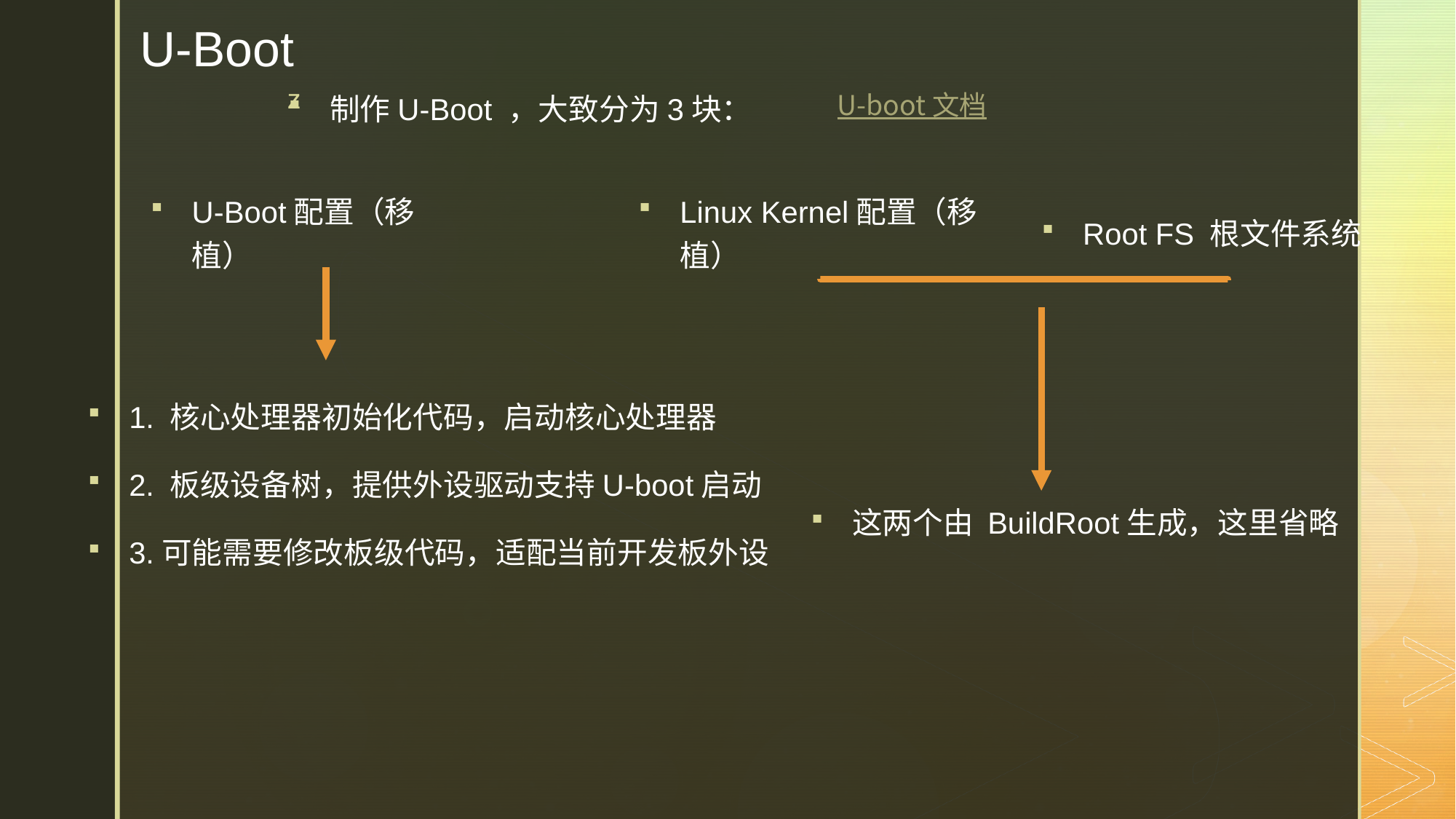

# U-Boot
制作U-Boot ，大致分为3块：
U-boot 文档
Linux Kernel配置（移植）
U-Boot配置（移植）
Root FS 根文件系统
1. 核心处理器初始化代码，启动核心处理器
2. 板级设备树，提供外设驱动支持U-boot启动
3.可能需要修改板级代码，适配当前开发板外设
这两个由 BuildRoot生成，这里省略